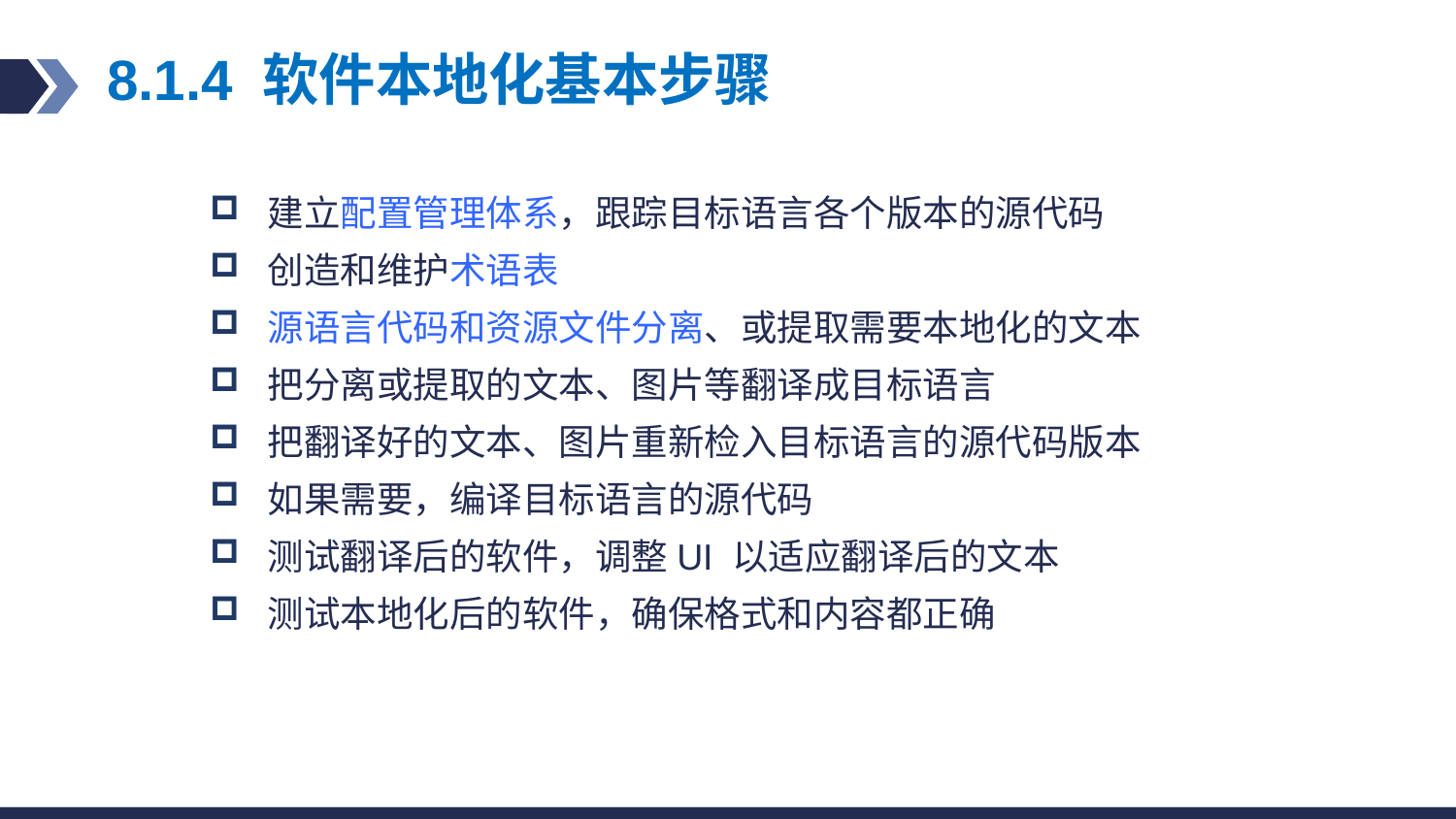

# 8.1.4 软件本地化基本步骤
 建立配置管理体系，跟踪目标语言各个版本的源代码
 创造和维护术语表
 源语言代码和资源文件分离、或提取需要本地化的文本
 把分离或提取的文本、图片等翻译成目标语言
 把翻译好的文本、图片重新检入目标语言的源代码版本
 如果需要，编译目标语言的源代码
 测试翻译后的软件，调整UI 以适应翻译后的文本
 测试本地化后的软件，确保格式和内容都正确